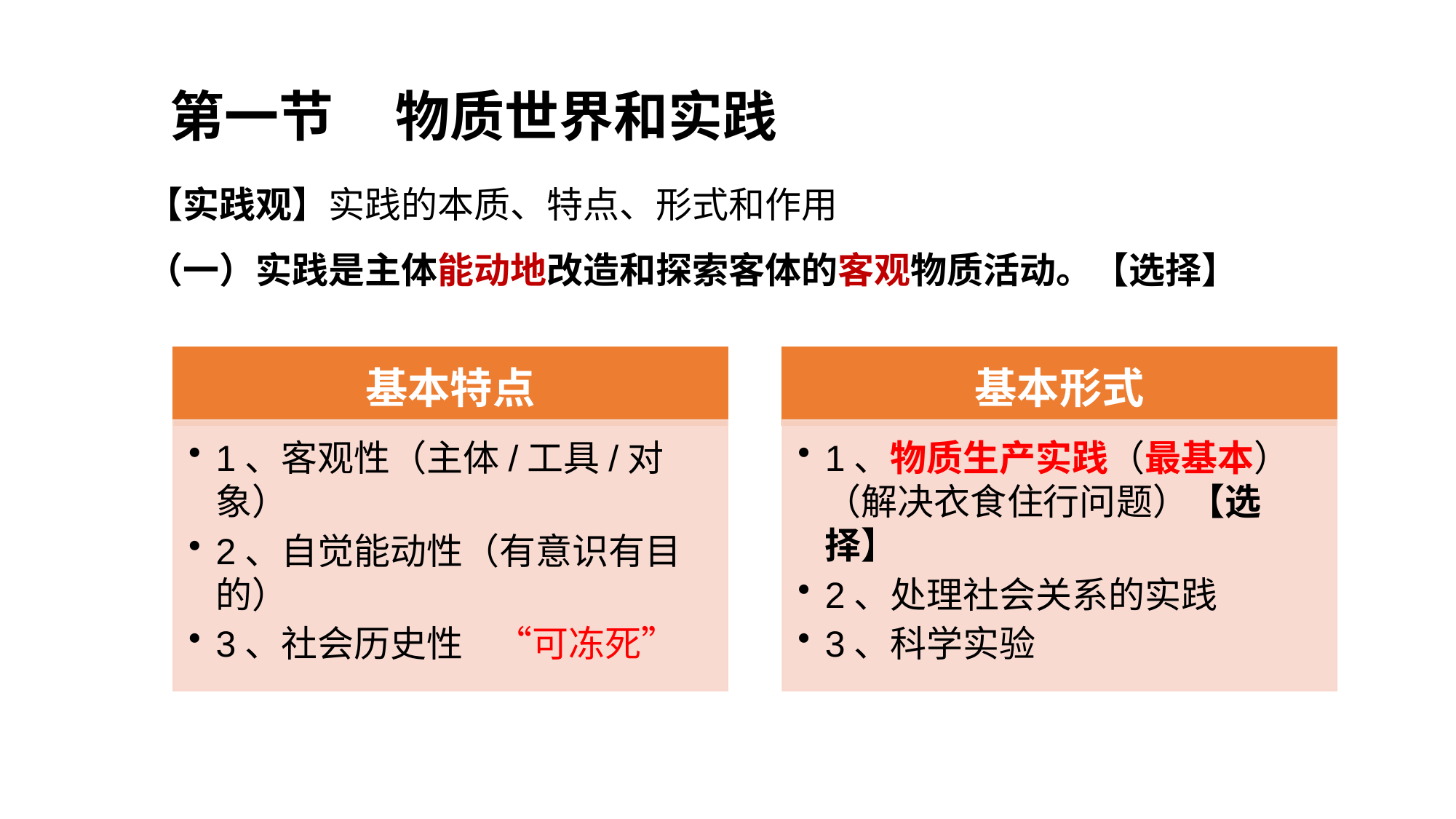

第一节     物质世界和实践

第一章
【实践观】实践的本质、特点、形式和作用
（一）实践是主体能动地改造和探索客体的客观物质活动。【选择】
基本特点
1、客观性（主体/工具/对象）
2、自觉能动性（有意识有目的）
3、社会历史性    “可冻死”
基本形式
1、物质生产实践（最基本）（解决衣食住行问题）【选择】
2、处理社会关系的实践
3、科学实验